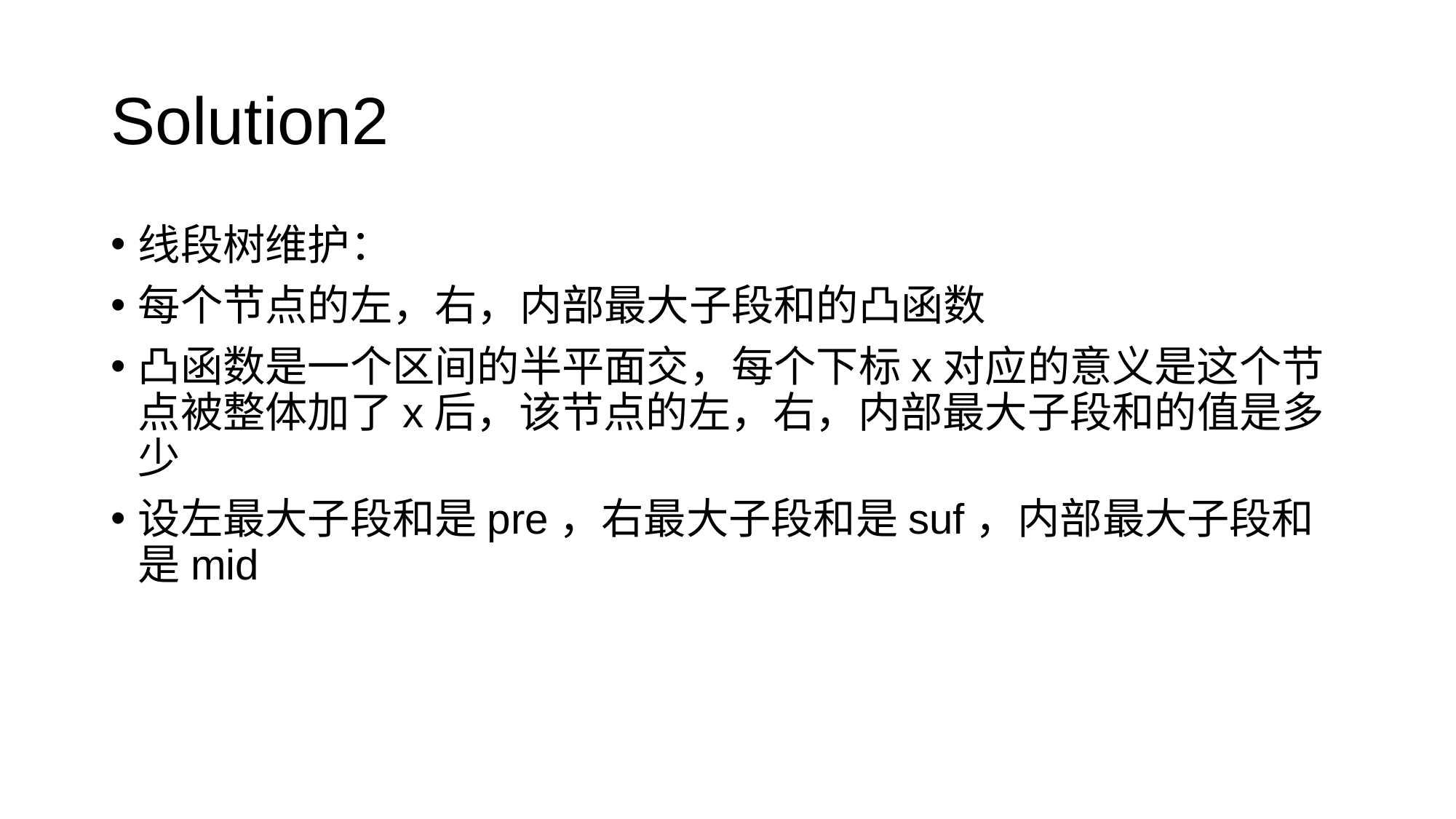

# Solution2
线段树维护：
每个节点的左，右，内部最大子段和的凸函数
凸函数是一个区间的半平面交，每个下标x对应的意义是这个节点被整体加了x后，该节点的左，右，内部最大子段和的值是多少
设左最大子段和是pre，右最大子段和是suf，内部最大子段和是mid